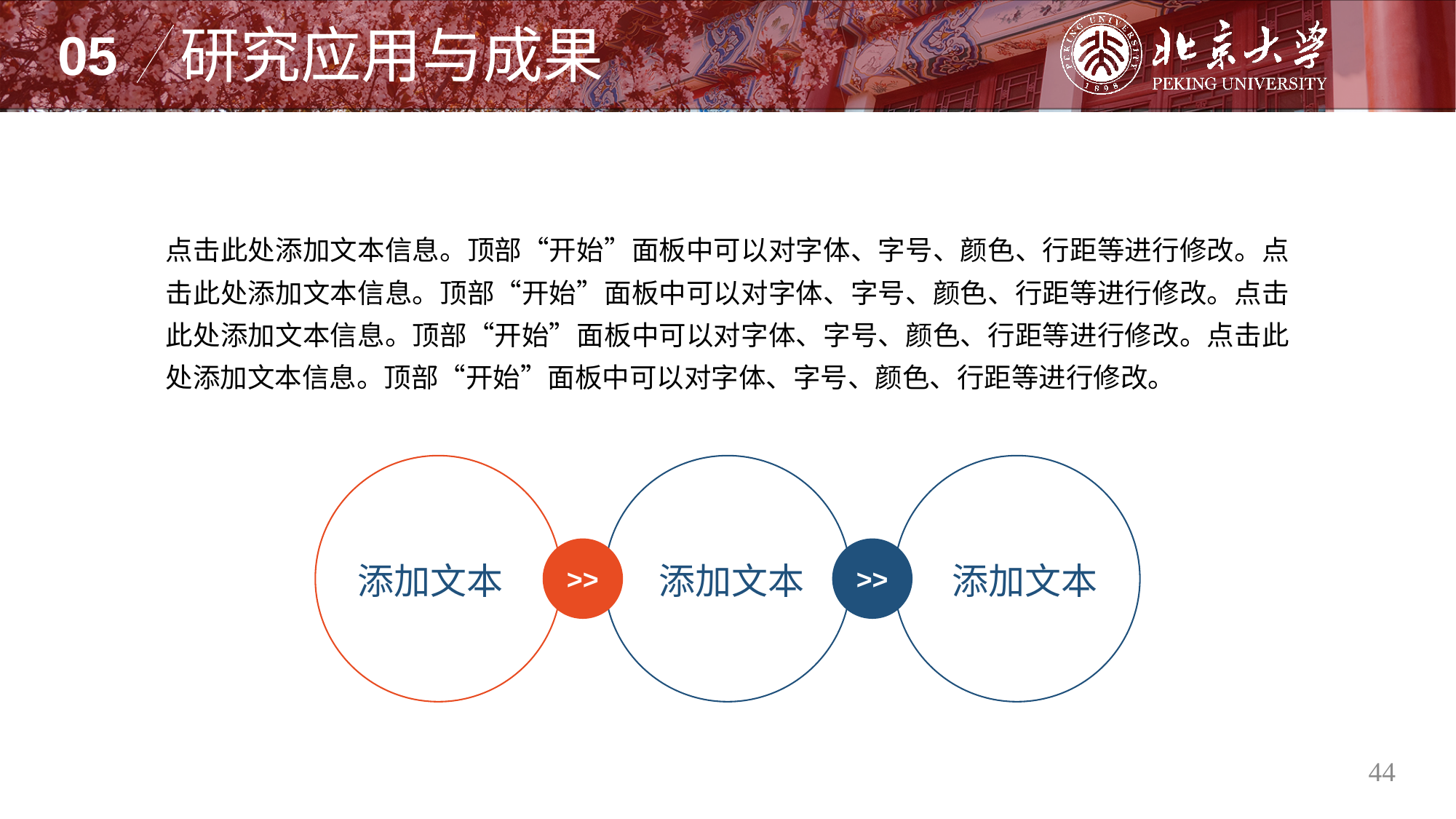

研究应用与成果
05
点击此处添加文本信息。顶部“开始”面板中可以对字体、字号、颜色、行距等进行修改。点击此处添加文本信息。顶部“开始”面板中可以对字体、字号、颜色、行距等进行修改。点击此处添加文本信息。顶部“开始”面板中可以对字体、字号、颜色、行距等进行修改。点击此处添加文本信息。顶部“开始”面板中可以对字体、字号、颜色、行距等进行修改。

>>
>>
添加文本
添加文本
添加文本
44